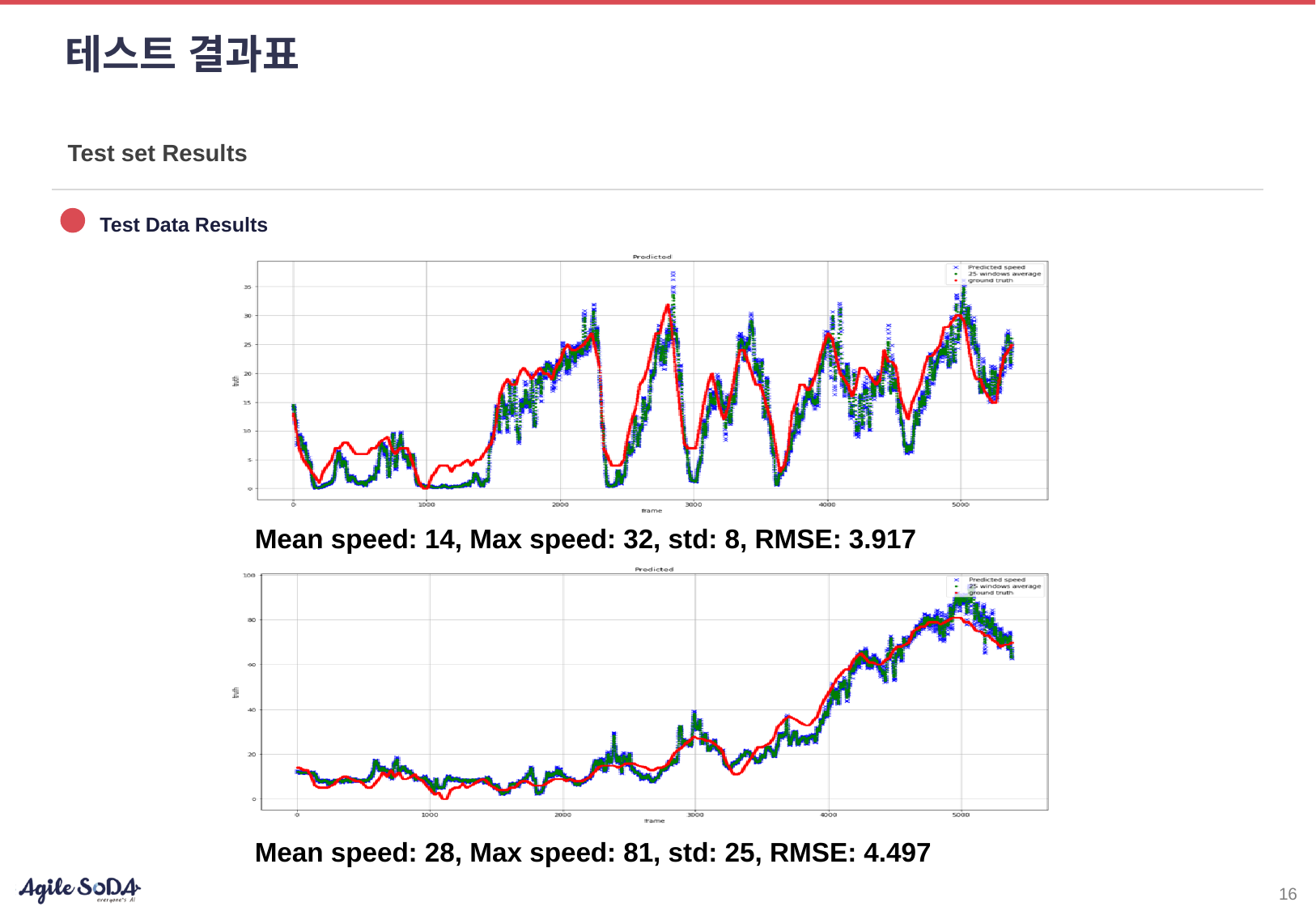

# 테스트 결과표
Test set Results
Test Data Results

Mean speed: 14, Max speed: 32, std: 8, RMSE: 3.917

Mean speed: 28, Max speed: 81, std: 25, RMSE: 4.497